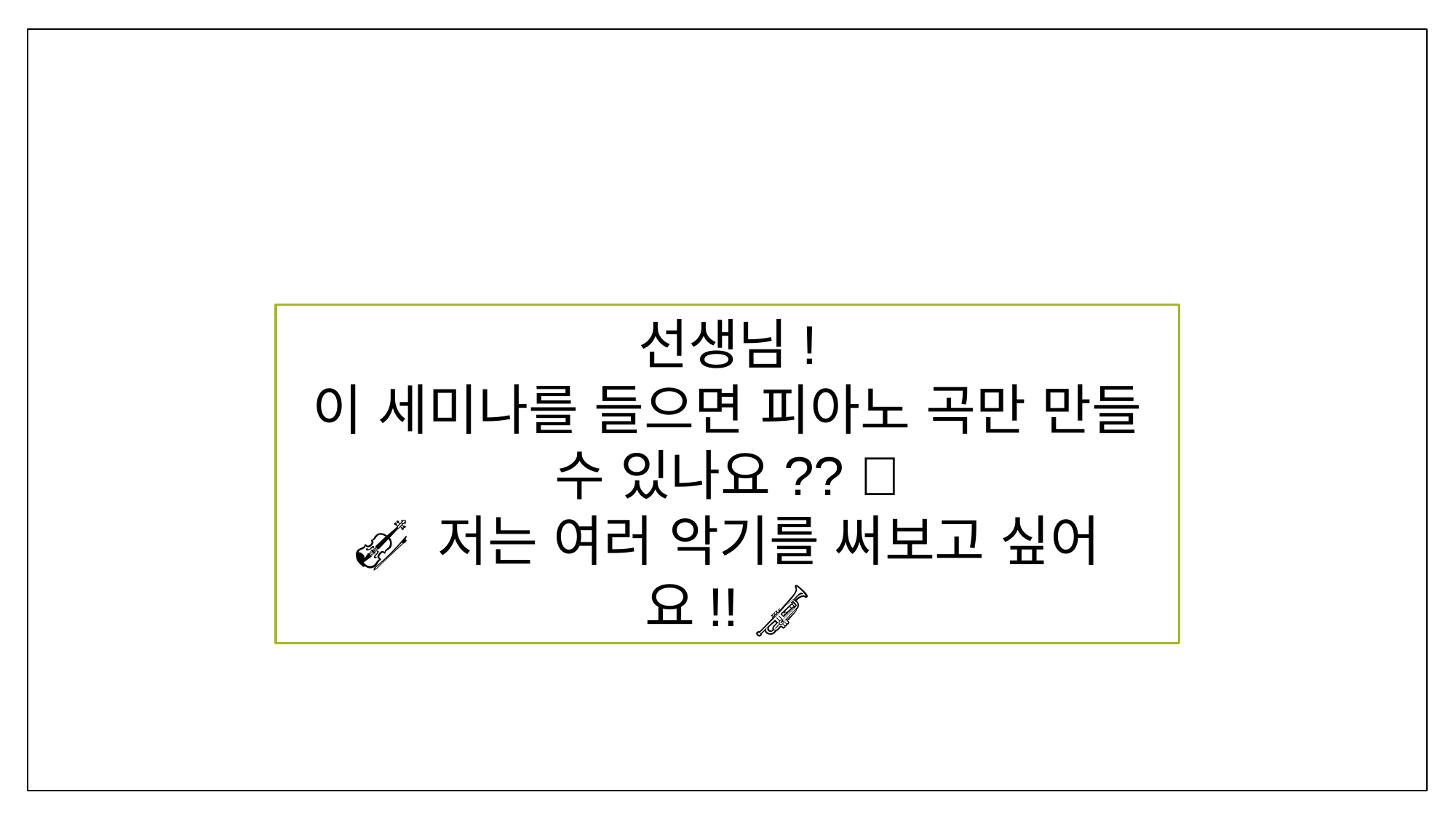

선생님!
이 세미나를 들으면 피아노 곡만 만들 수 있나요?? 🥲
🎻 저는 여러 악기를 써보고 싶어요!! 🎺